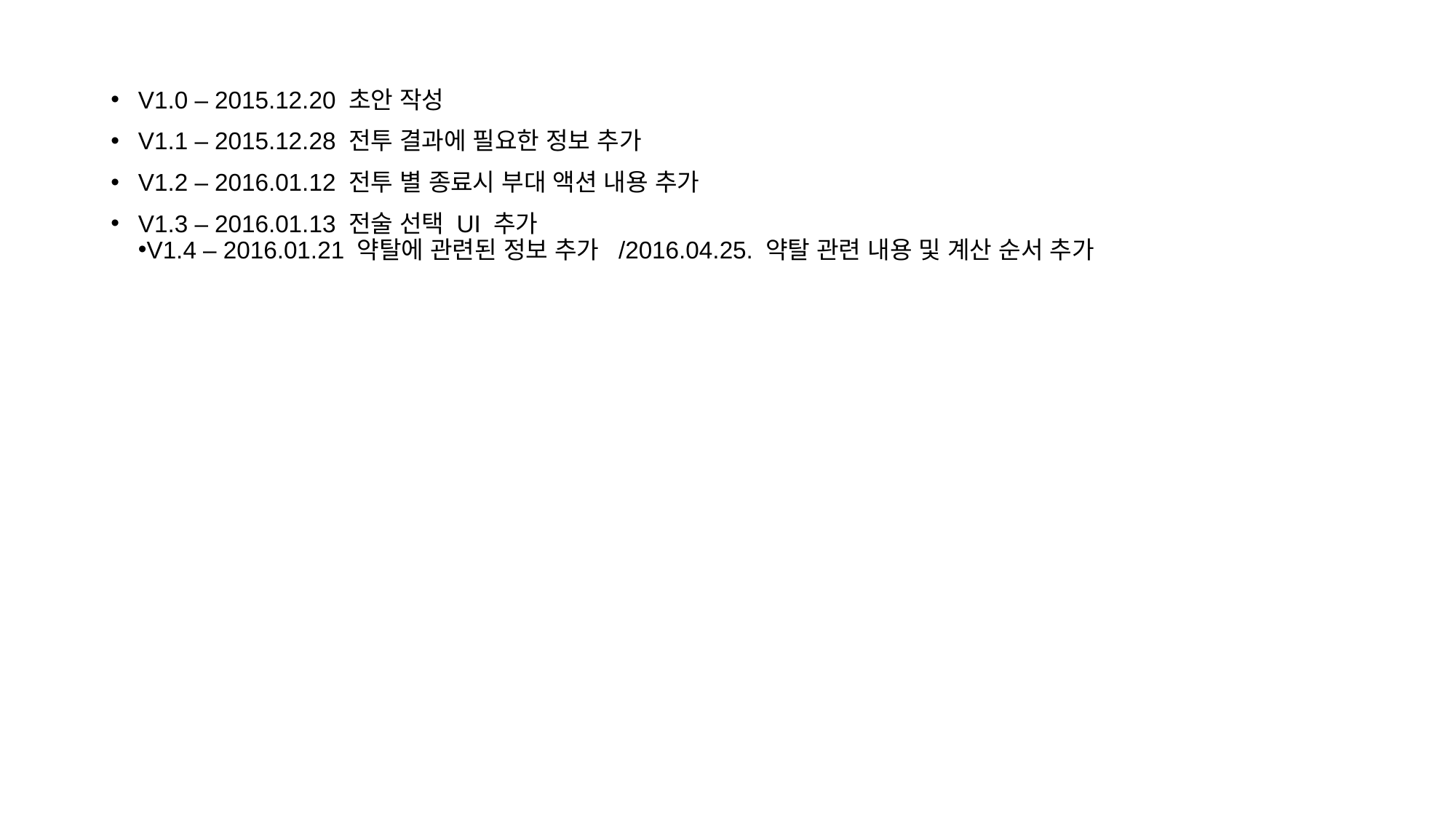

V1.0 – 2015.12.20 초안 작성
V1.1 – 2015.12.28 전투 결과에 필요한 정보 추가
V1.2 – 2016.01.12 전투 별 종료시 부대 액션 내용 추가
V1.3 – 2016.01.13 전술 선택 UI 추가
V1.4 – 2016.01.21 약탈에 관련된 정보 추가  /2016.04.25. 약탈 관련 내용 및 계산 순서 추가